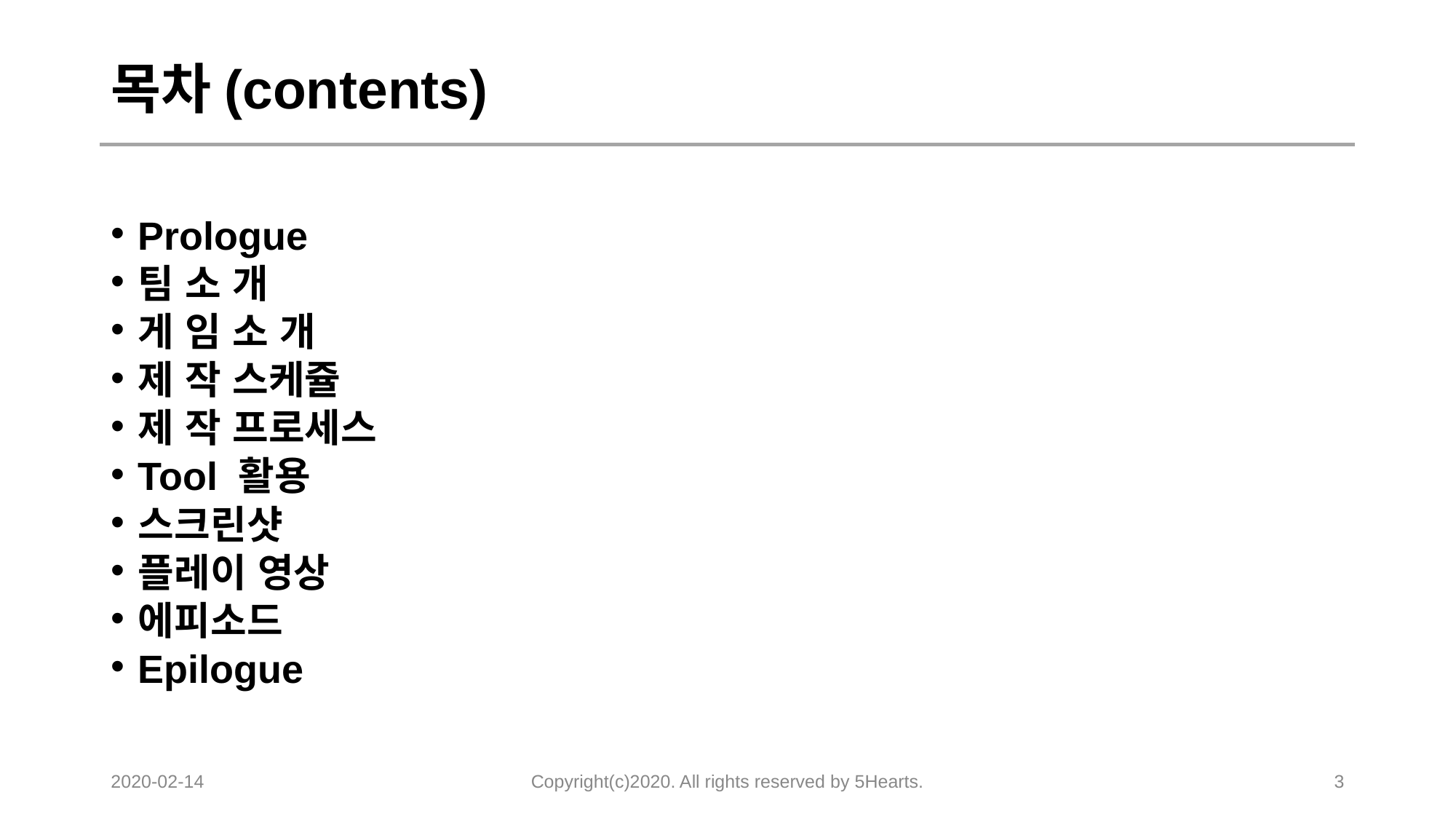

# 목차(contents)
Prologue
팀 소 개
게 임 소 개
제 작 스케쥴
제 작 프로세스
Tool 활용
스크린샷
플레이 영상
에피소드
Epilogue
2020-02-14
Copyright(c)2020. All rights reserved by 5Hearts.
3